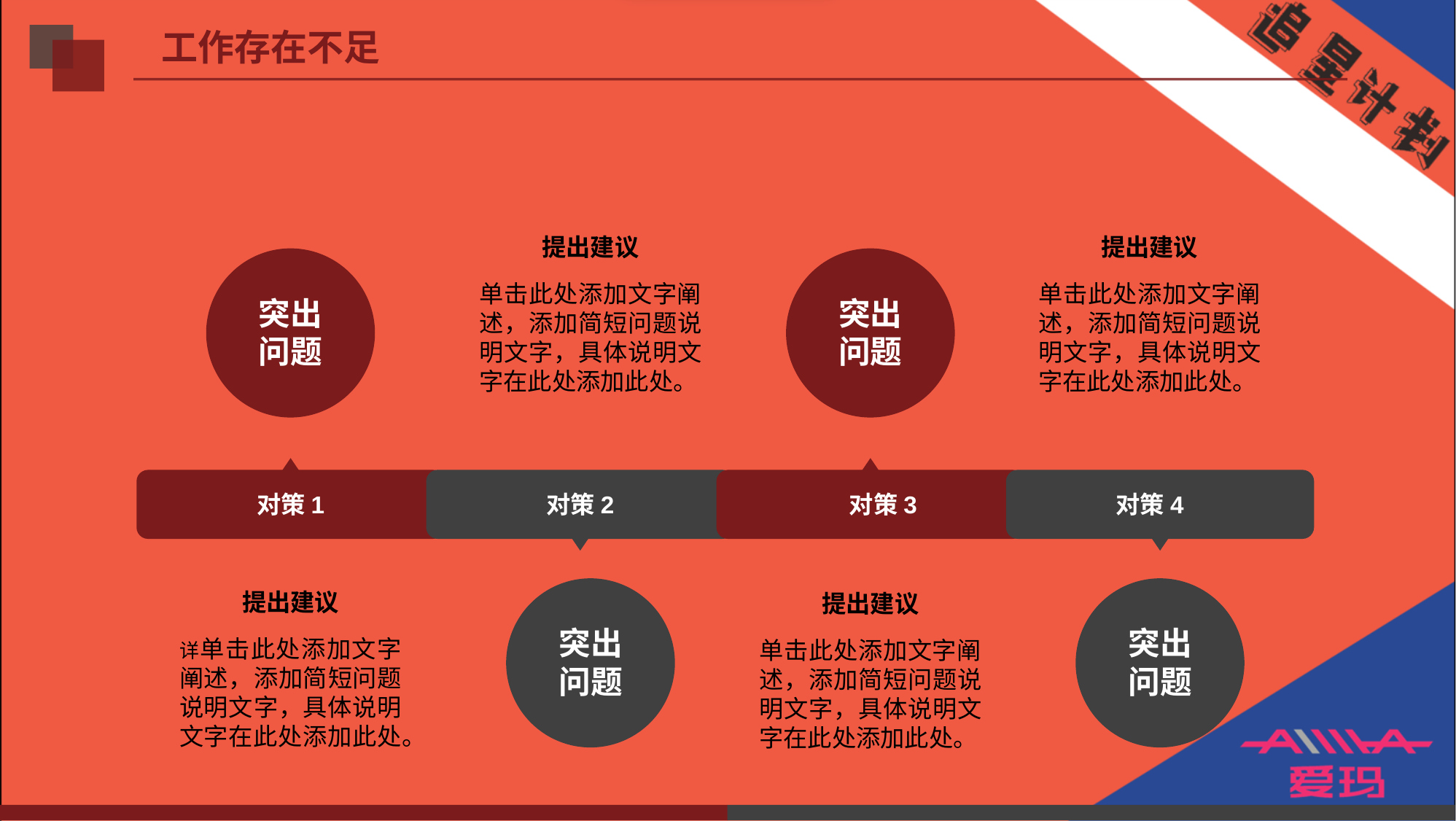

工作存在不足
提出建议
提出建议

单击此处添加文字阐述，添加简短问题说明文字，具体说明文字在此处添加此处。
单击此处添加文字阐述，添加简短问题说明文字，具体说明文字在此处添加此处。
突出问题
突出问题

对策1
对策2
对策3
对策4

提出建议
提出建议
突出问题
突出问题
详单击此处添加文字阐述，添加简短问题说明文字，具体说明文字在此处添加此处。
单击此处添加文字阐述，添加简短问题说明文字，具体说明文字在此处添加此处。